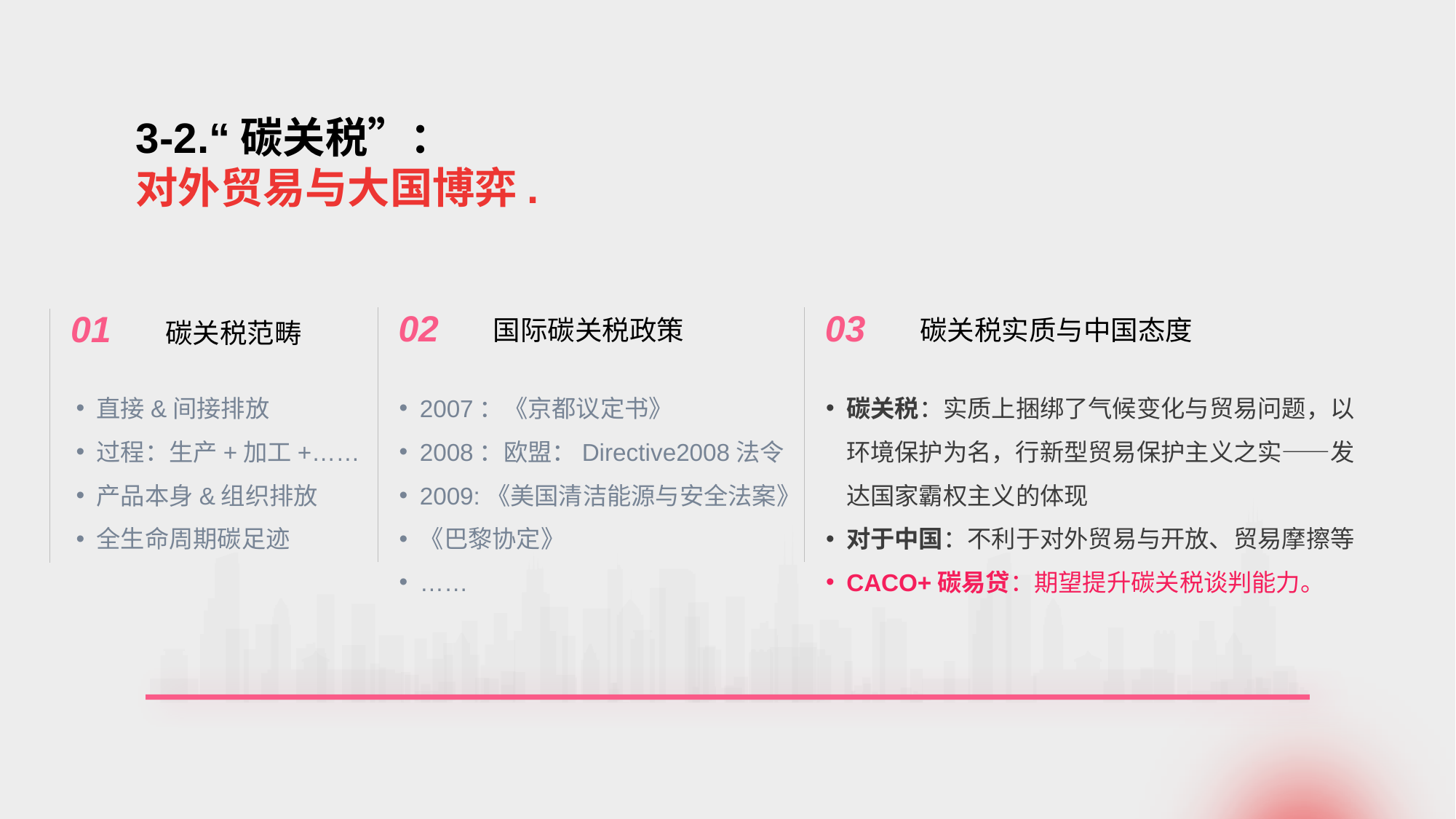

3-2.“碳关税”：
对外贸易与大国博弈.
国际碳关税政策
02
2007：《京都议定书》
2008：欧盟：Directive2008法令
2009:《美国清洁能源与安全法案》
《巴黎协定》
……
碳关税实质与中国态度
03
碳关税：实质上捆绑了气候变化与贸易问题，以环境保护为名，行新型贸易保护主义之实——发达国家霸权主义的体现
对于中国：不利于对外贸易与开放、贸易摩擦等
CACO+碳易贷：期望提升碳关税谈判能力。
01
碳关税范畴
直接&间接排放
过程：生产+加工+……
产品本身&组织排放
全生命周期碳足迹